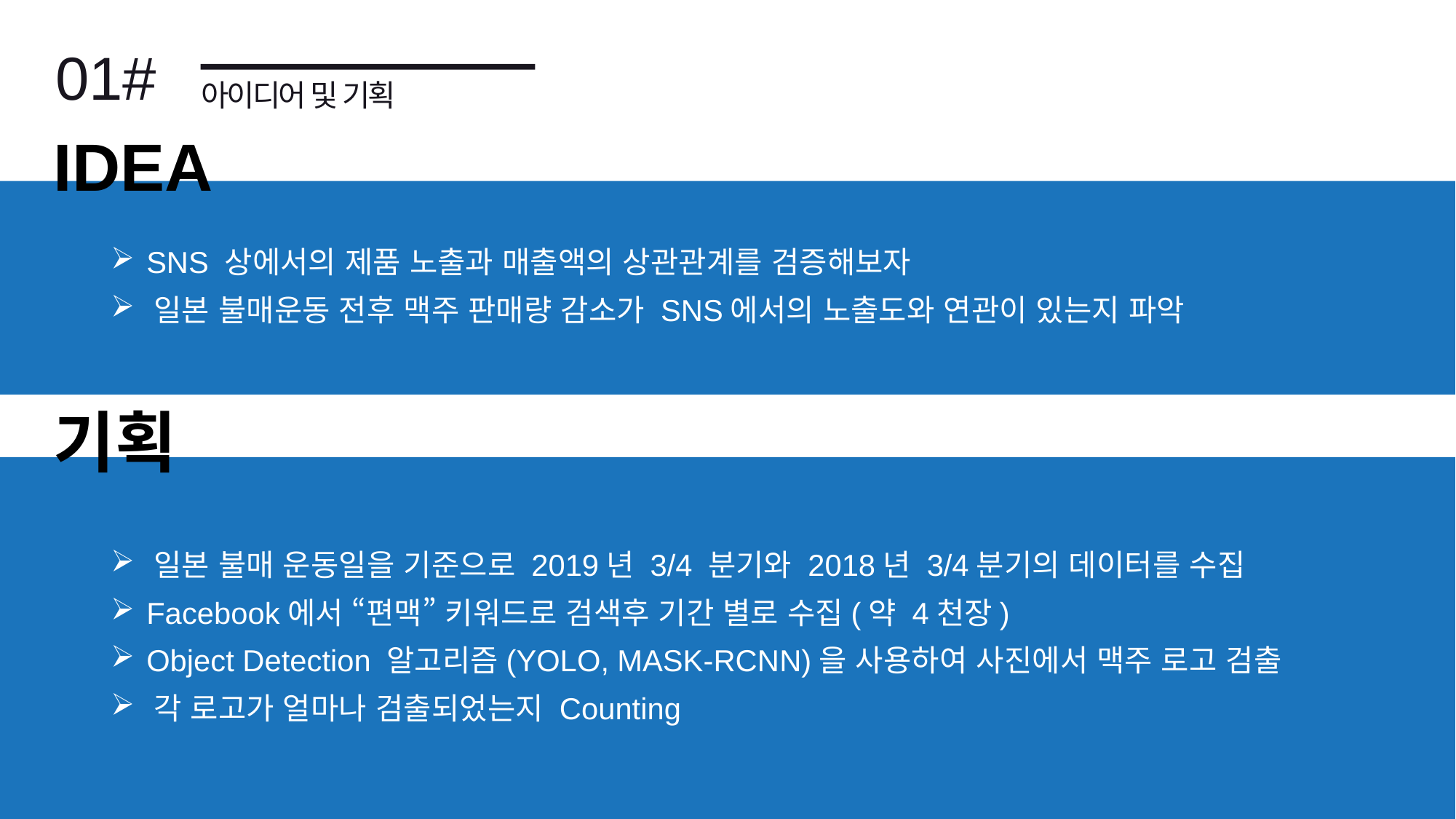

01#

아이디어 및 기획
IDEA
 SNS 상에서의 제품 노출과 매출액의 상관관계를 검증해보자
 일본 불매운동 전후 맥주 판매량 감소가 SNS에서의 노출도와 연관이 있는지 파악

기획

 일본 불매 운동일을 기준으로 2019년 3/4 분기와 2018년 3/4분기의 데이터를 수집
 Facebook에서 “편맥” 키워드로 검색후 기간 별로 수집(약 4천장)
 Object Detection 알고리즘(YOLO, MASK-RCNN)을 사용하여 사진에서 맥주 로고 검출
 각 로고가 얼마나 검출되었는지 Counting